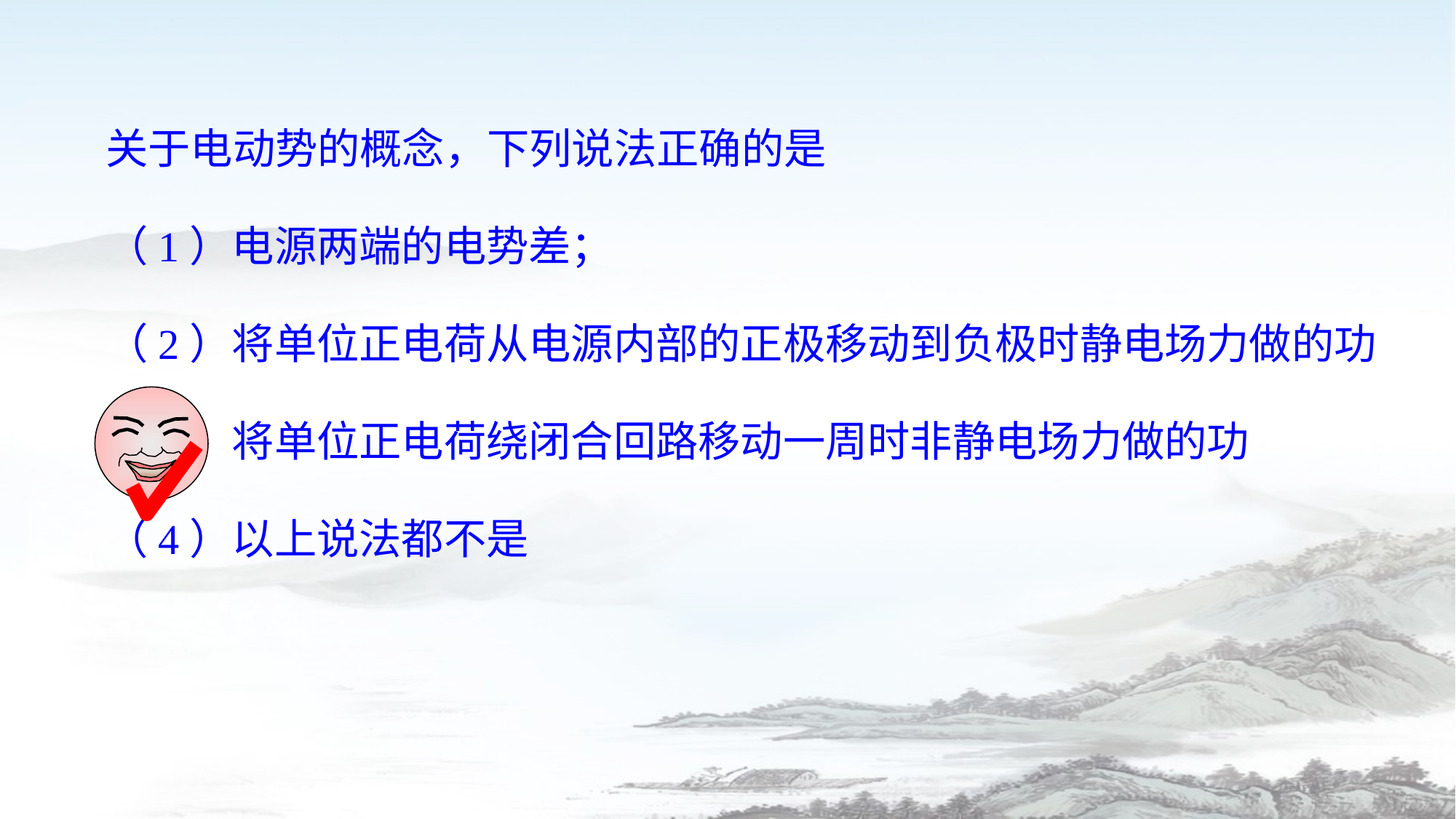

关于电动势的概念，下列说法正确的是
（1）电源两端的电势差；
（2）将单位正电荷从电源内部的正极移动到负极时静电场力做的功
（3）将单位正电荷绕闭合回路移动一周时非静电场力做的功
（4）以上说法都不是